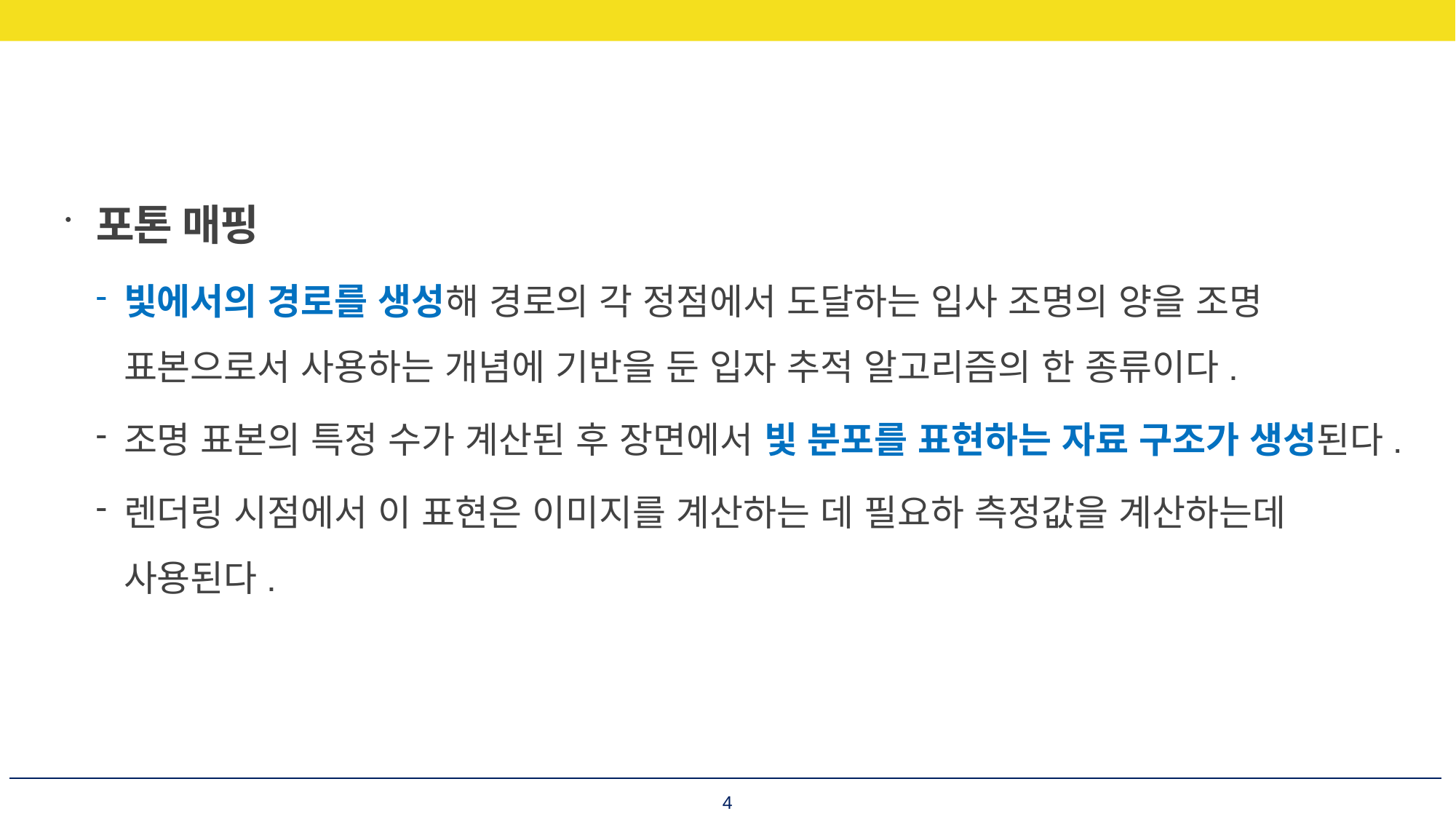

포톤 매핑
빛에서의 경로를 생성해 경로의 각 정점에서 도달하는 입사 조명의 양을 조명 표본으로서 사용하는 개념에 기반을 둔 입자 추적 알고리즘의 한 종류이다.
조명 표본의 특정 수가 계산된 후 장면에서 빛 분포를 표현하는 자료 구조가 생성된다.
렌더링 시점에서 이 표현은 이미지를 계산하는 데 필요하 측정값을 계산하는데 사용된다.
4